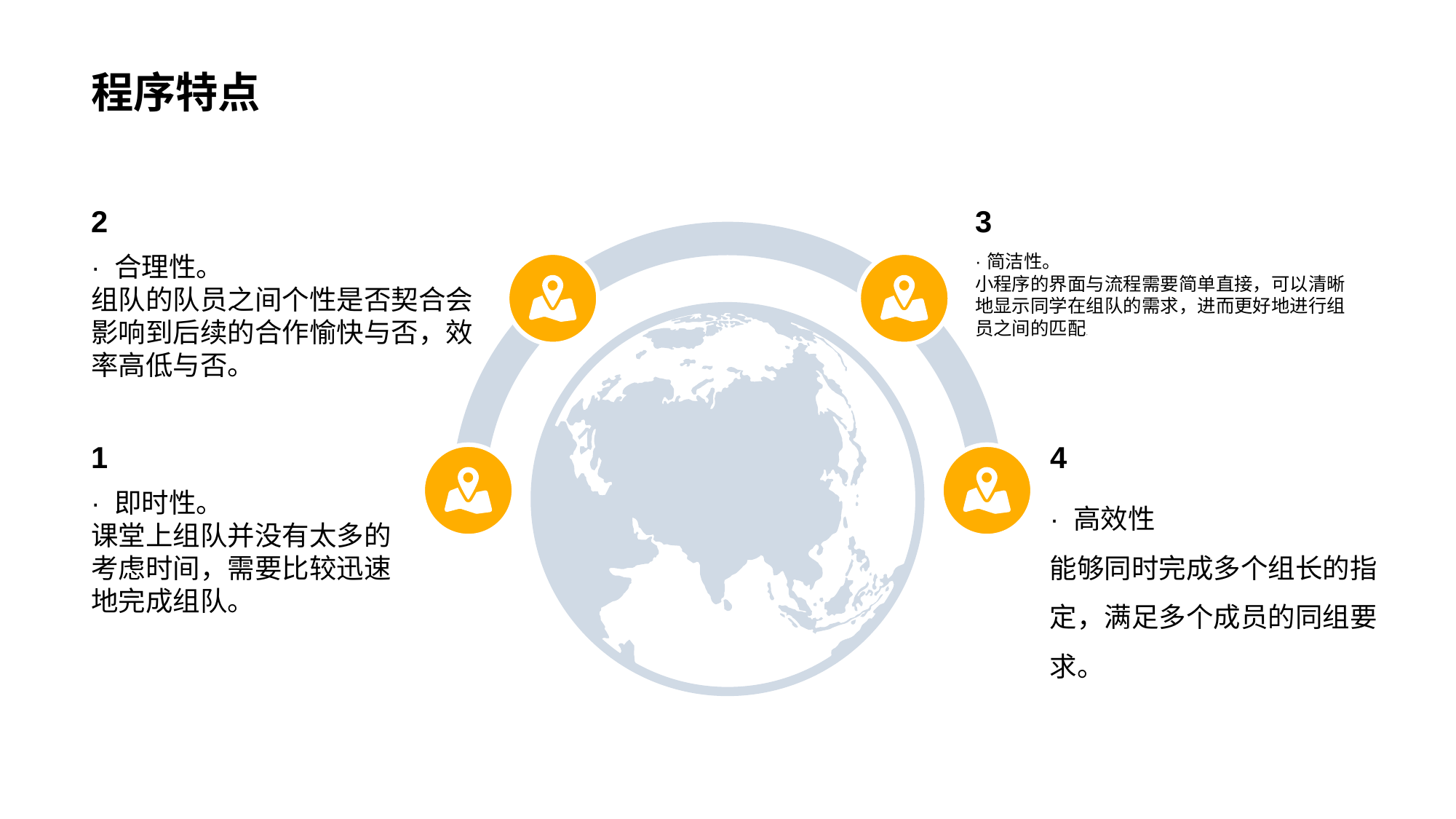

# 程序特点
2
3

· 合理性。
组队的队员之间个性是否契合会影响到后续的合作愉快与否，效率高低与否。
· 简洁性。
小程序的界面与流程需要简单直接，可以清晰地显示同学在组队的需求，进而更好地进行组员之间的匹配。

1
4

· 高效性
能够同时完成多个组长的指定，满足多个成员的同组要求。
· 即时性。
课堂上组队并没有太多的考虑时间，需要比较迅速地完成组队。

4